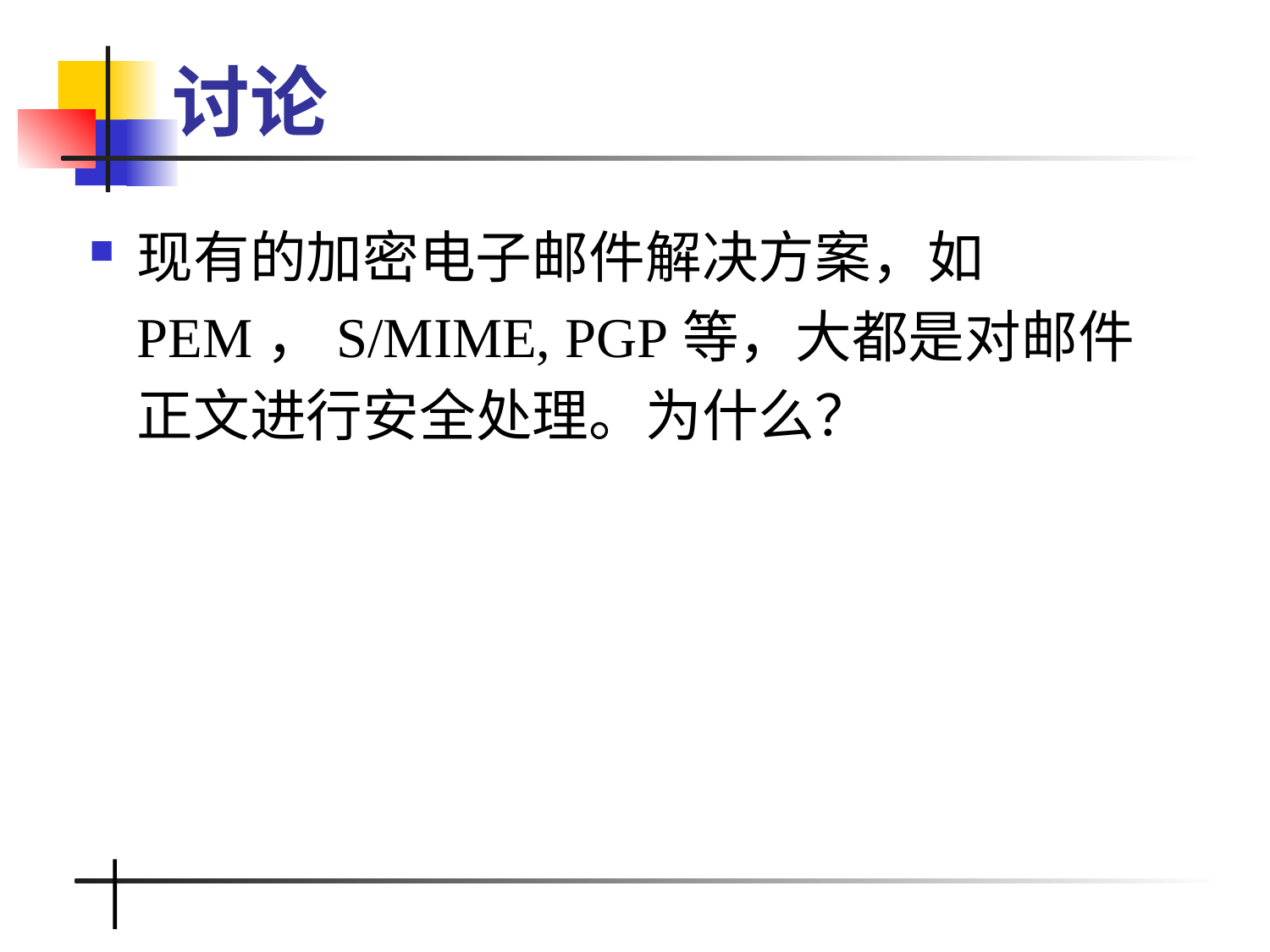

# 讨论
现有的加密电子邮件解决方案，如PEM，S/MIME, PGP等，大都是对邮件正文进行安全处理。为什么？